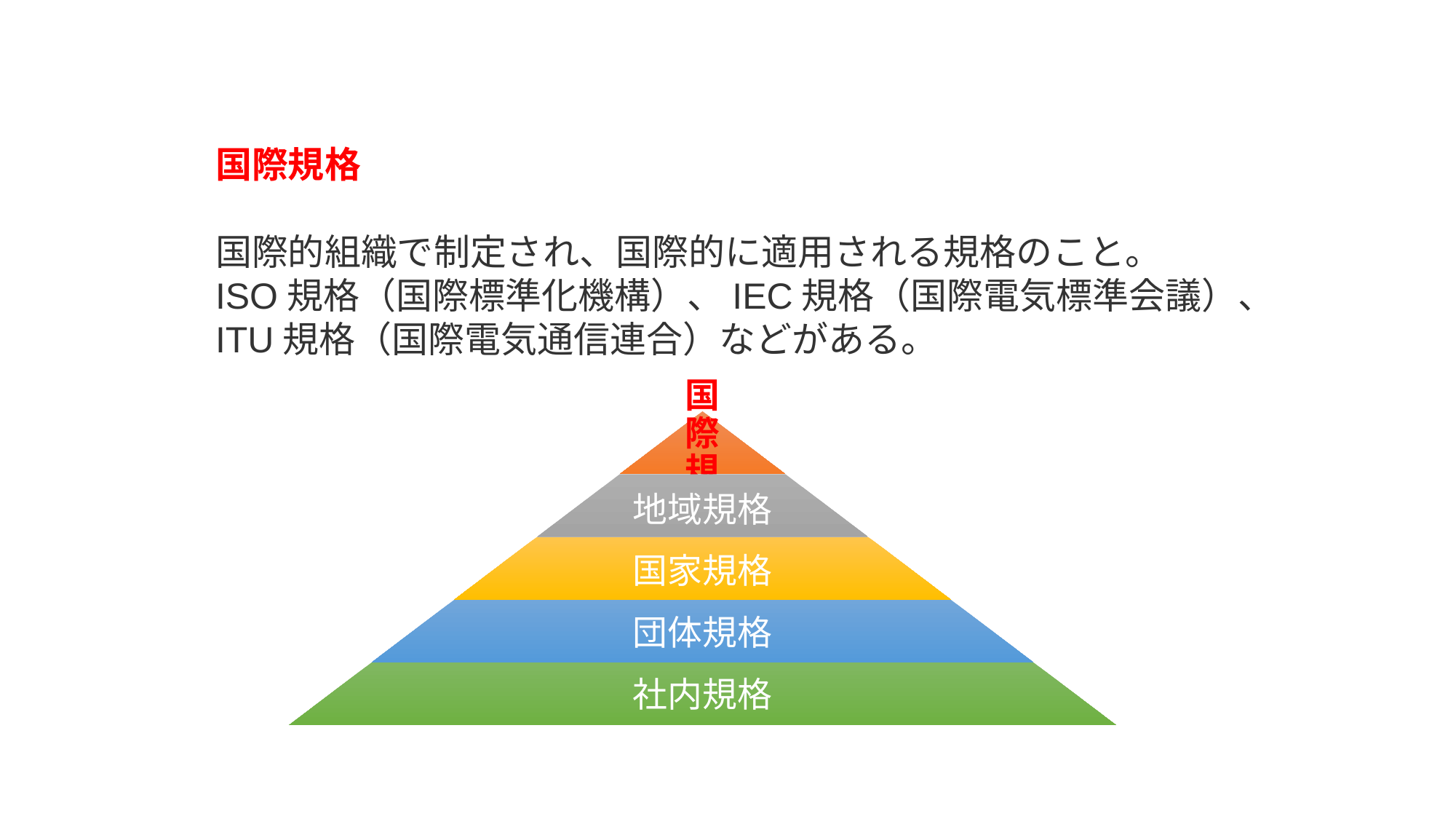

国際規格

国際的組織で制定され、国際的に適用される規格のこと。
ISO規格（国際標準化機構）、IEC規格（国際電気標準会議）、
ITU規格（国際電気通信連合）などがある。
国際規格
地域規格
国家規格
団体規格
社内規格